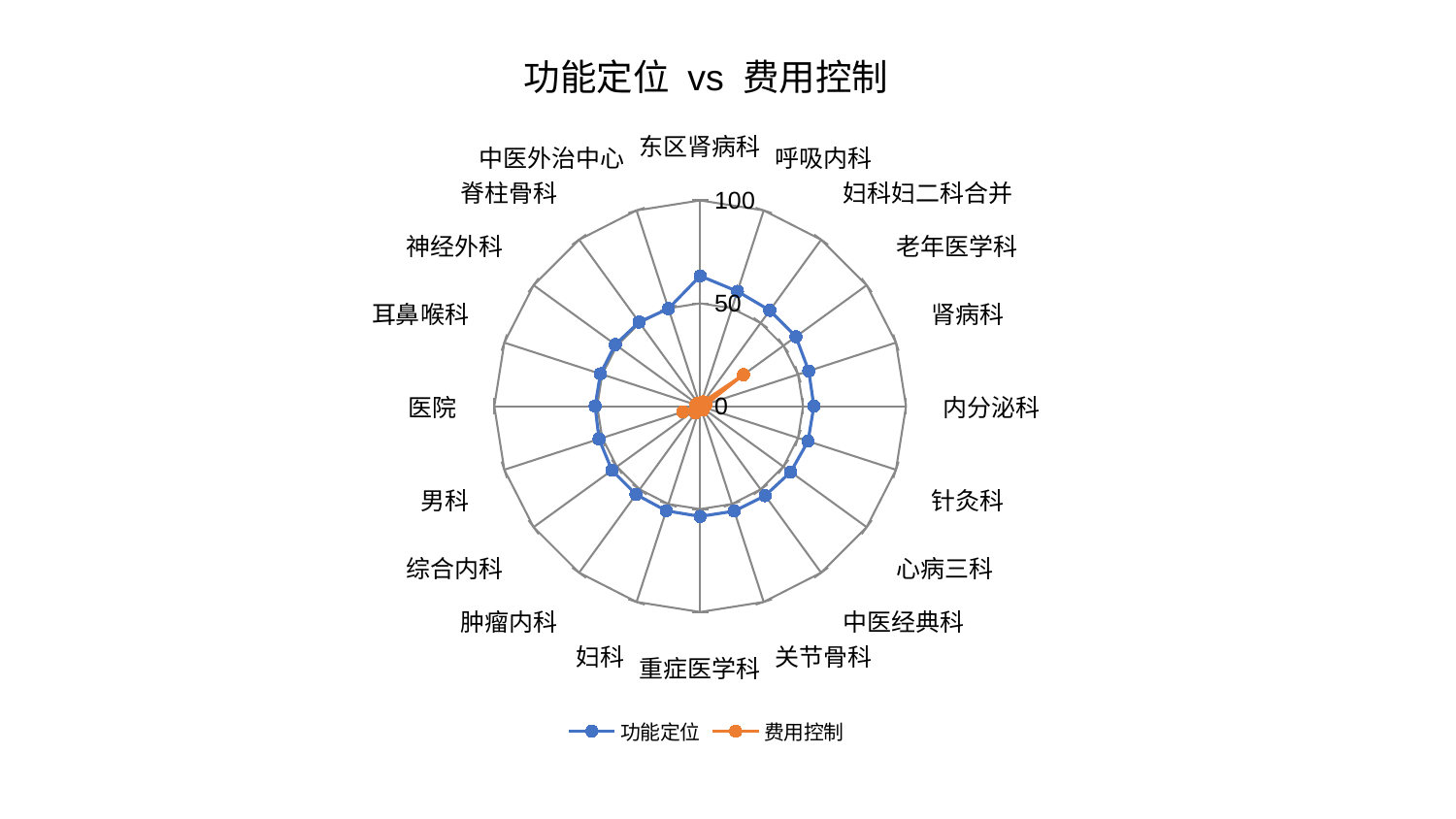

### Chart: 功能定位 vs 费用控制

| Category | 功能定位 | 费用控制 |
|---|---|---|
| 东区肾病科 | 63.30223822156812 | 1.6467630429589672 |
| 呼吸内科 | 58.66552383752044 | 0.8885012417895846 |
| 妇科妇二科合并 | 57.56633934828086 | 2.594484694066363 |
| 老年医学科 | 57.5005130173569 | 26.03277206019832 |
| 肾病科 | 55.49157474396059 | 3.199805297924142 |
| 内分泌科 | 55.24918385065608 | 2.2688559710515355 |
| 针灸科 | 55.10766882288503 | 1.333841479464882 |
| 心病三科 | 54.396526994773254 | 2.062183597171868 |
| 中医经典科 | 53.74037285905126 | 2.3104643943530077 |
| 关节骨科 | 53.59959479513287 | 1.9665794693793754 |
| 重症医学科 | 53.57167489317235 | 1.0774888330152277 |
| 妇科 | 53.43984048939096 | 1.1062088823590321 |
| 肿瘤内科 | 53.02735859274447 | 4.026048152583662 |
| 综合内科 | 52.98578958349545 | 1.4998638343365966 |
| 男科 | 51.662744572876285 | 8.93918864058355 |
| 医院 | 51.016411180410294 | 1.6188684642420708 |
| 耳鼻喉科 | 50.94171348380895 | 2.254768194126356 |
| 神经外科 | 50.93186253795198 | 1.2155536904218744 |
| 脊柱骨科 | 50.50903828679294 | 1.8023511301377337 |
| 中医外治中心 | 49.87508216478664 | 0.733228733327664 |
36